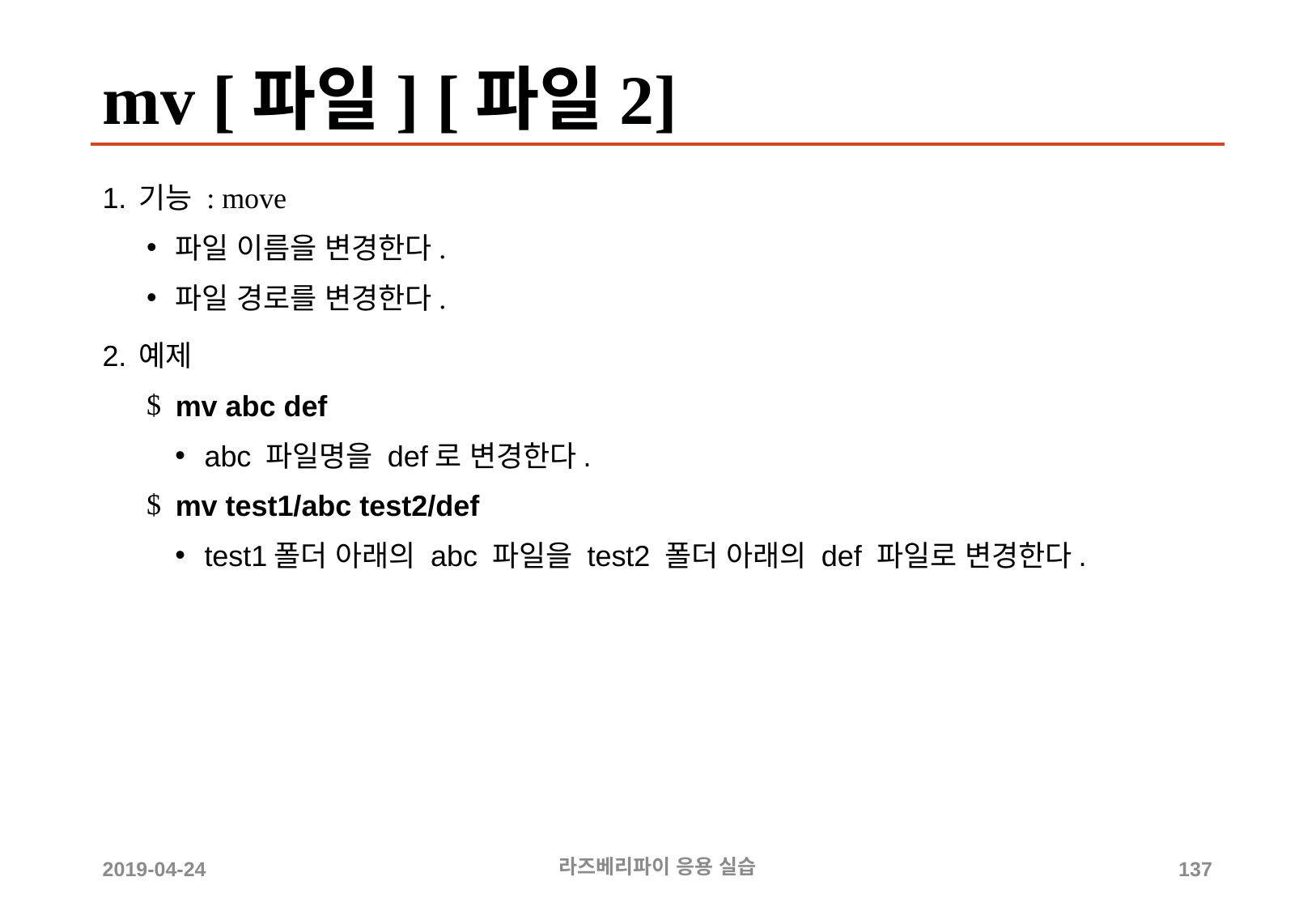

# mv [파일] [파일2]
기능 : move
파일 이름을 변경한다.
파일 경로를 변경한다.
예제
mv abc def
abc 파일명을 def로 변경한다.
mv test1/abc test2/def
test1폴더 아래의 abc 파일을 test2 폴더 아래의 def 파일로 변경한다.

2019-04-24
라즈베리파이 응용 실습
137